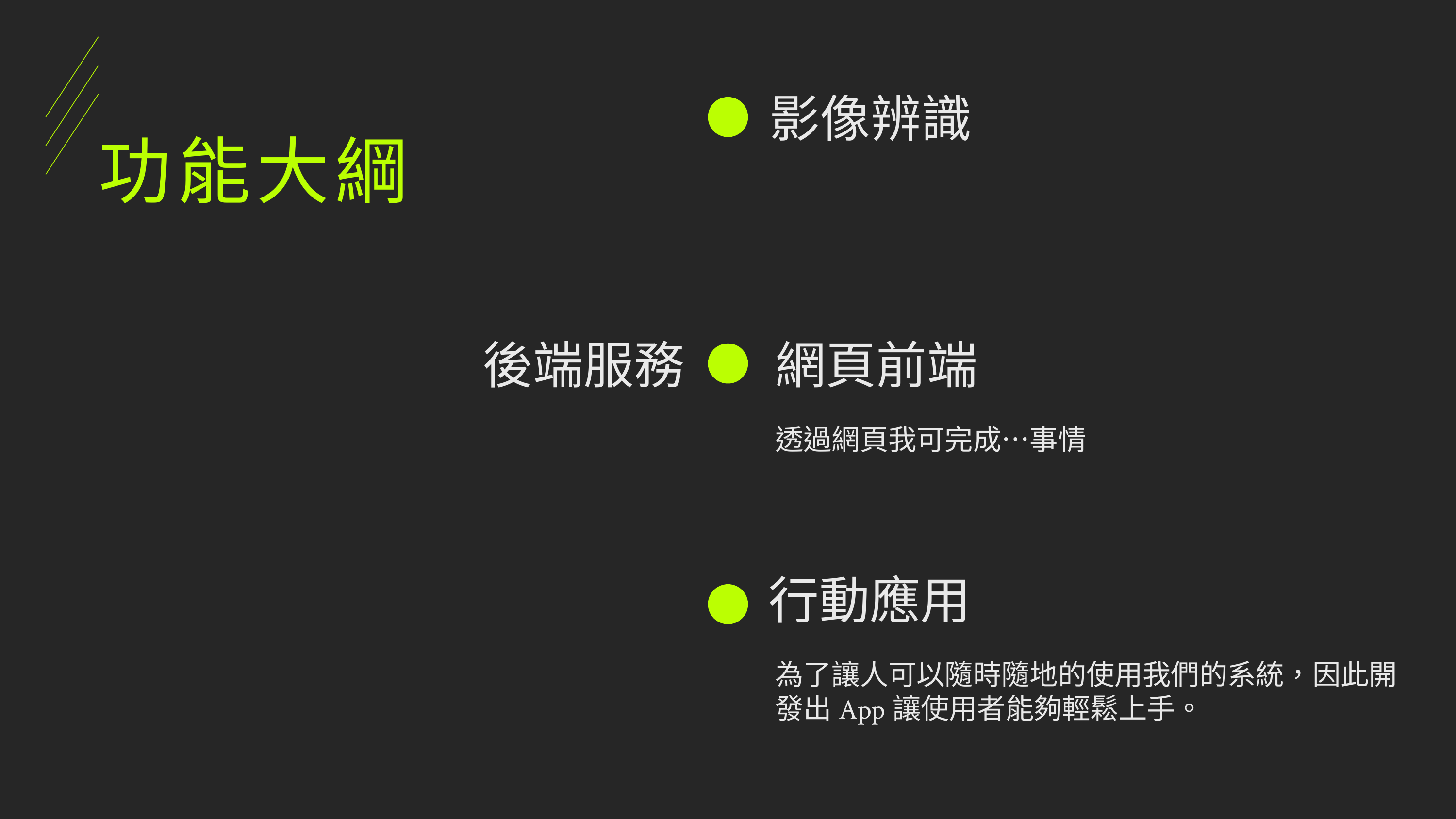

影像辨識
# 功能大綱
後端服務
網頁前端
透過網頁我可完成…事情
行動應用
為了讓人可以隨時隨地的使用我們的系統，因此開發出App讓使用者能夠輕鬆上手。